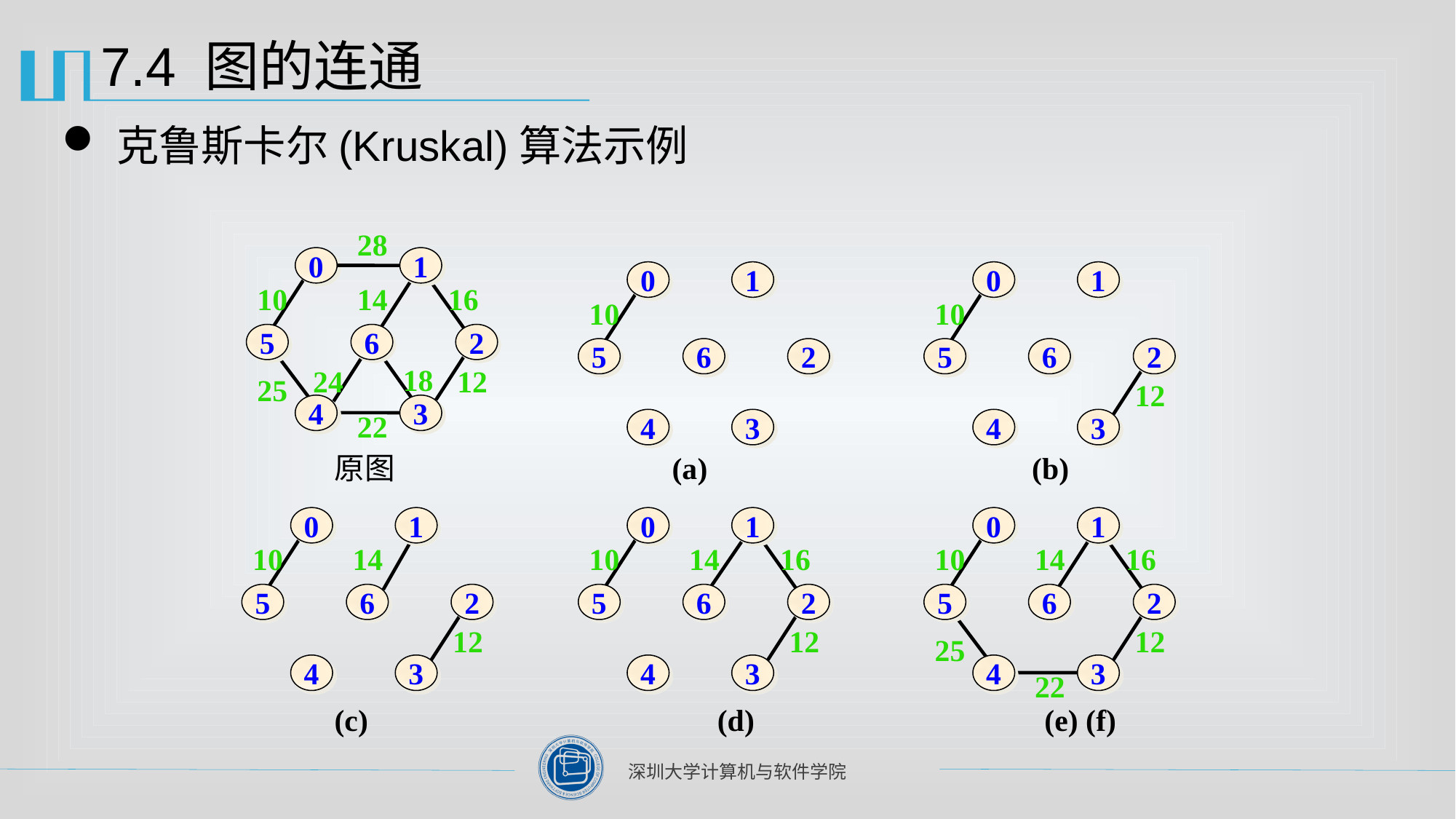

# 7.4 图的连通
克鲁斯卡尔(Kruskal)算法示例

28
0
1

10
14
16

5
6
2

18
24
12
25
4
3
22

0
1

10
5
6
2
4
3
0
1

10
5
6
2

12
4
3
原图                     　　　　 (a)                     　 　　　   (b)
0
1

10
14

5
6
2

12
4
3
0
1

10
14
16

5
6
2

12
4
3
0
1

10
14
16

5
6
2

12
25
4
3
22

(c)                       　　　　　 (d)            　　　　         (e) (f)
83